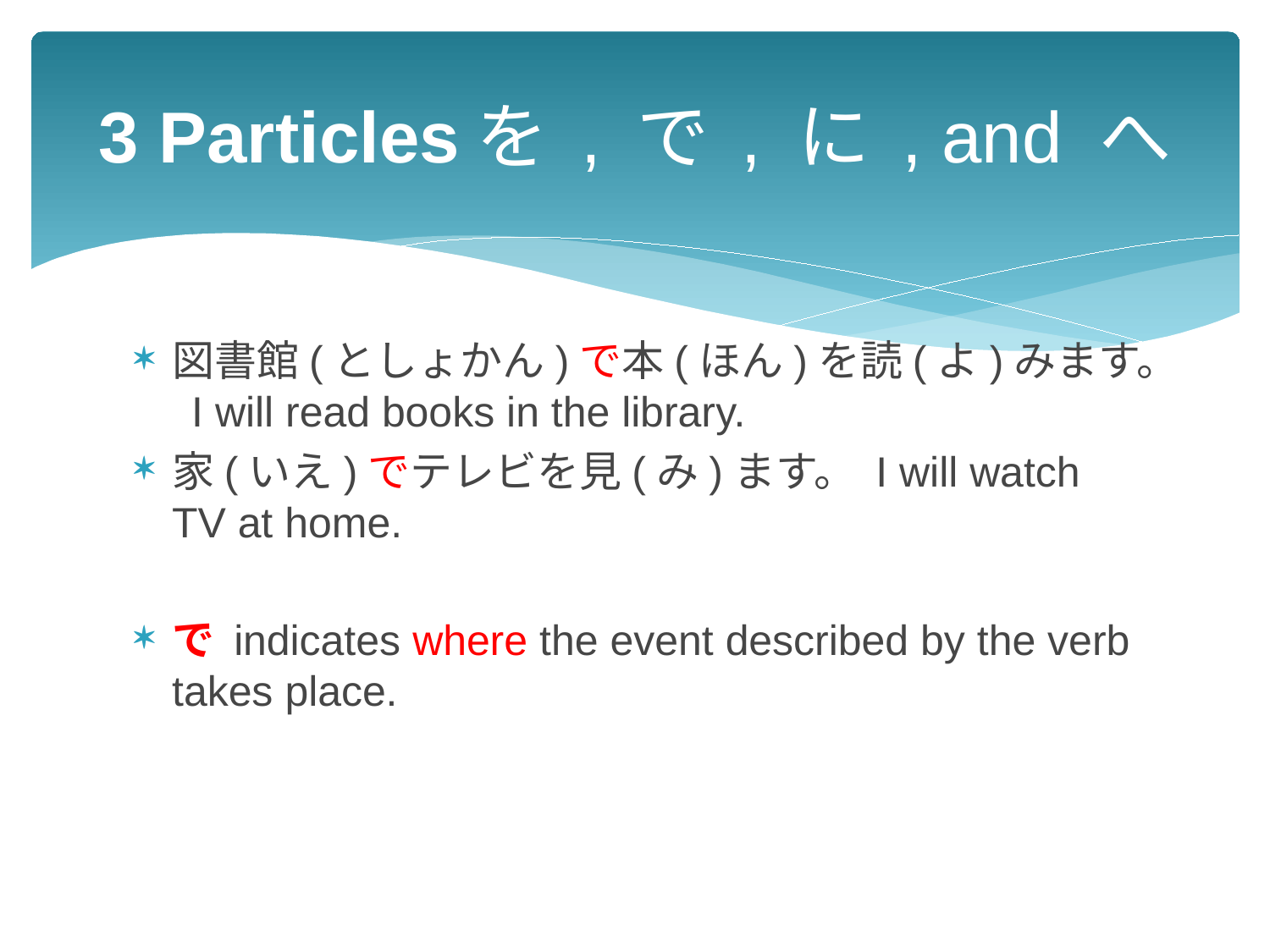

# 3 Particlesを , で , に , and へ
図書館(としょかん)で本(ほん)を読(よ)みます。 I will read books in the library.
家(いえ)でテレビを見(み)ます。 I will watch TV at home.

で indicates where the event described by the verb takes place.